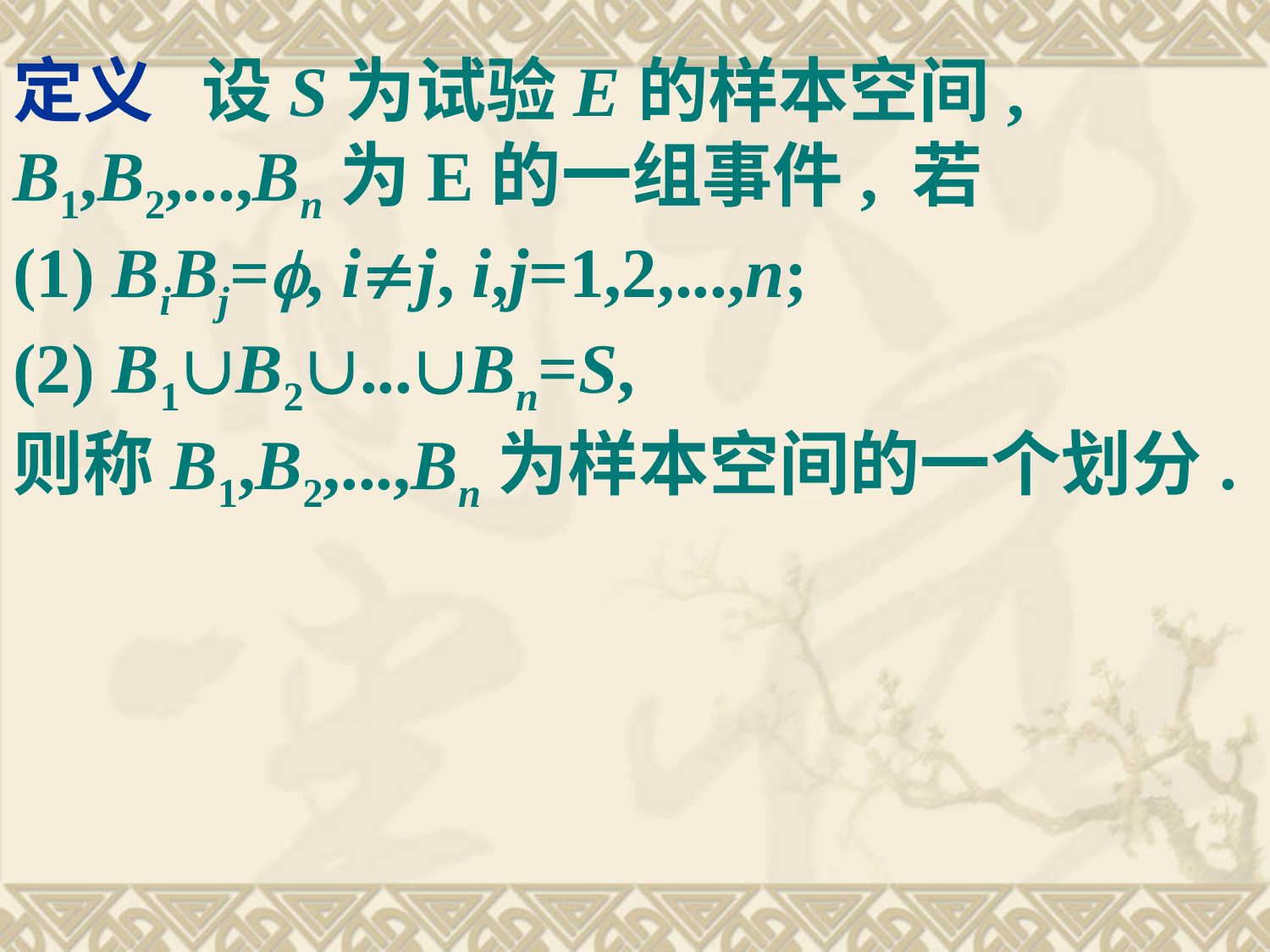

# 定义   设S为试验E的样本空间, B1,B2,...,Bn为E的一组事件, 若 (1) BiBj=φ, i≠j, i,j=1,2,...,n; (2) B1∪B2∪...∪Bn=S, 则称B1,B2,...,Bn为样本空间的一个划分.